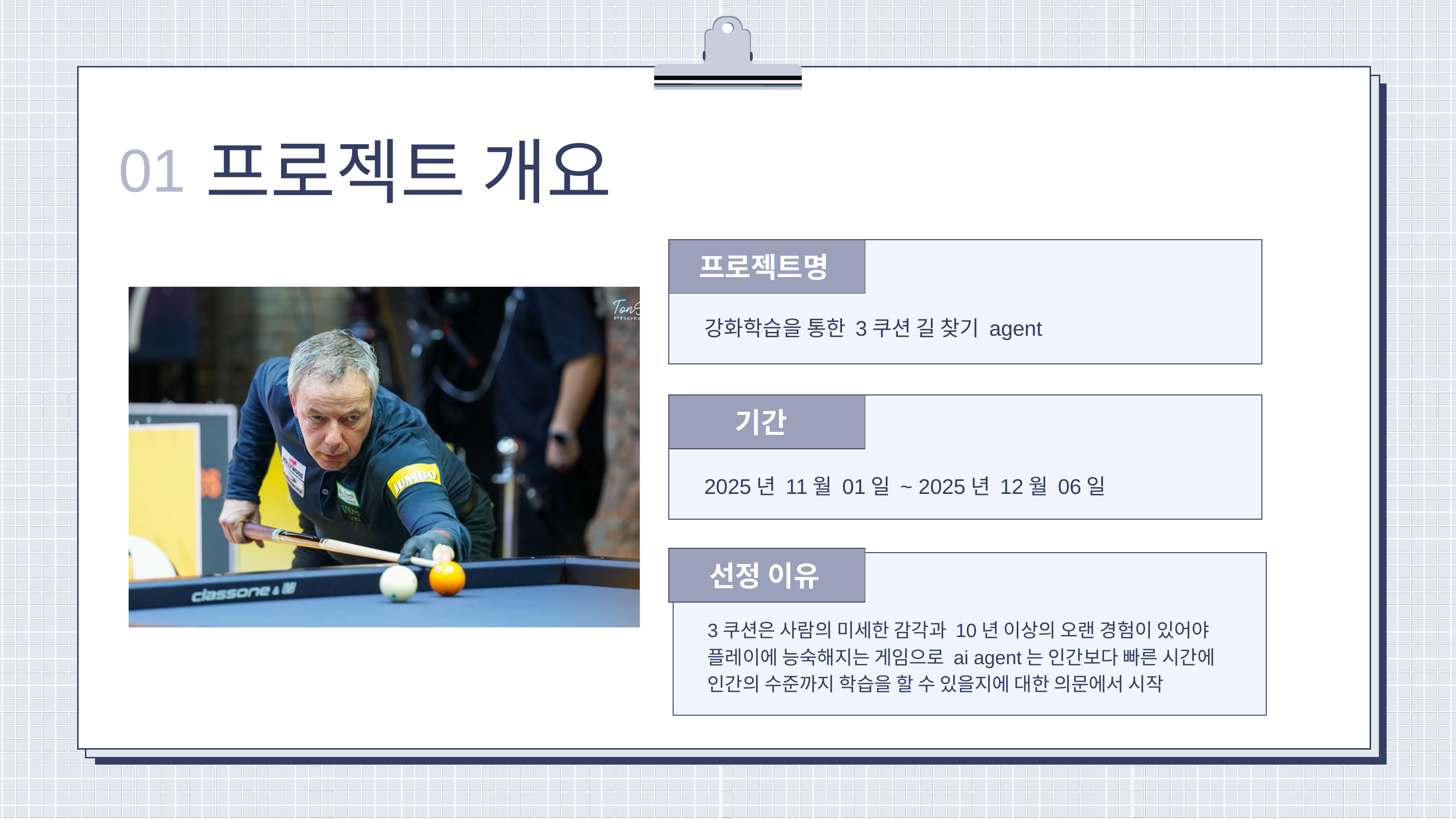

프로젝트 개요
01

프로젝트명

강화학습을 통한 3쿠션 길 찾기 agent

기간
2025년 11월 01일 ~ 2025년 12월 06일

선정 이유
3쿠션은 사람의 미세한 감각과 10년 이상의 오랜 경험이 있어야 플레이에 능숙해지는 게임으로 ai agent는 인간보다 빠른 시간에 인간의 수준까지 학습을 할 수 있을지에 대한 의문에서 시작